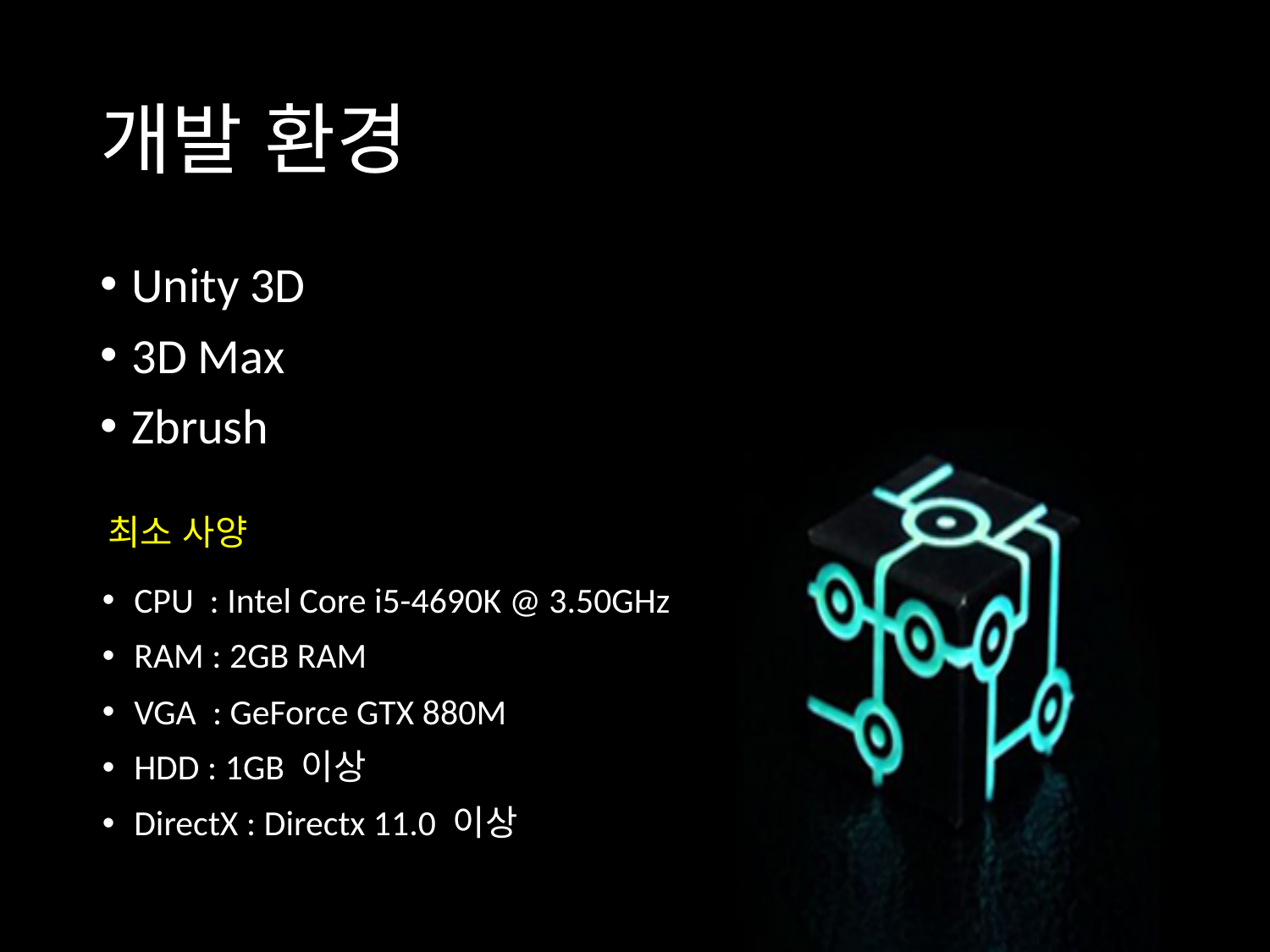

# 개발 환경
Unity 3D
3D Max
Zbrush

최소 사양
CPU  : Intel Core i5-4690K @ 3.50GHz
RAM : 2GB RAM
VGA  : GeForce GTX 880M
HDD : 1GB 이상
DirectX : Directx 11.0 이상